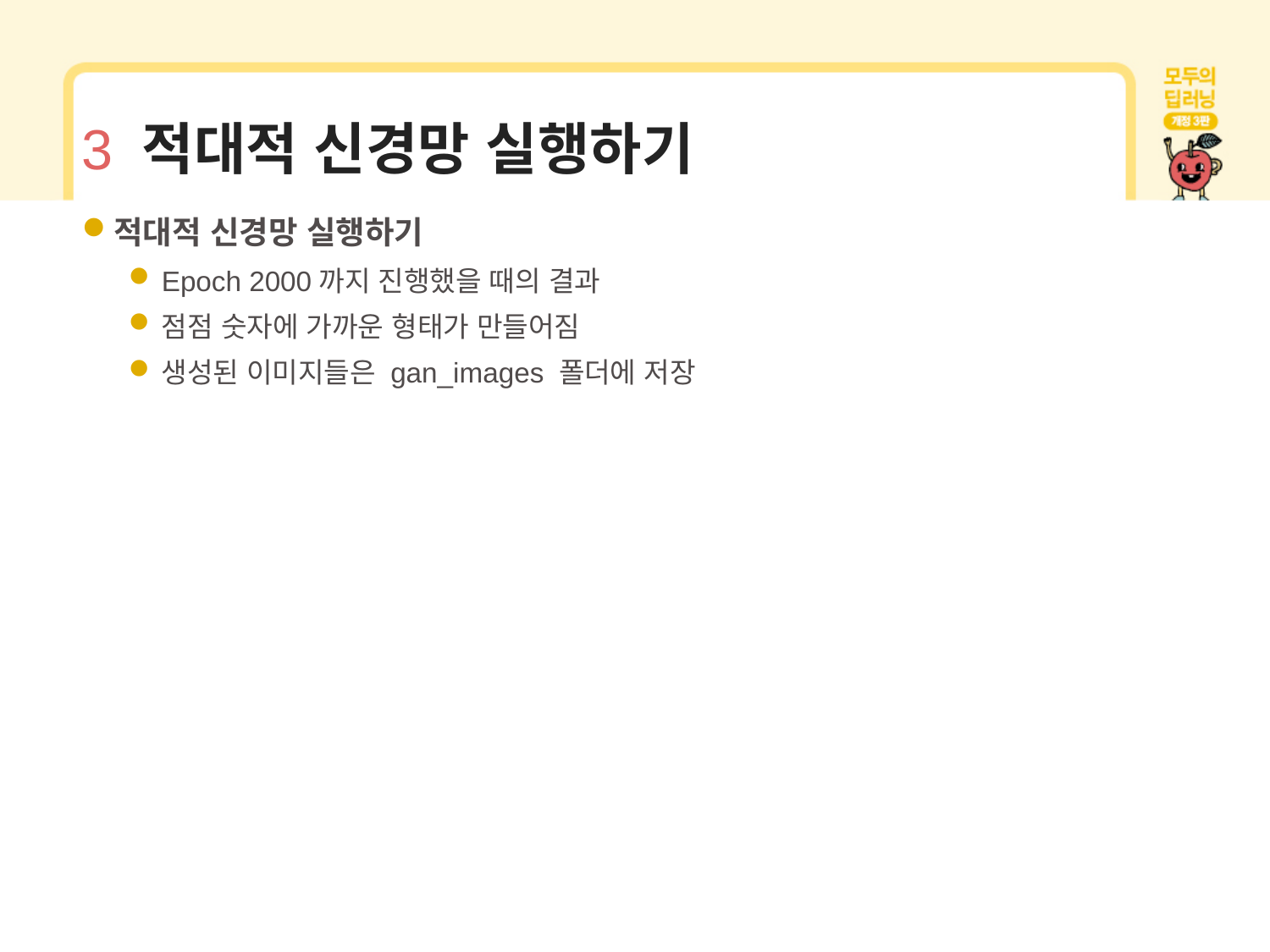

# 3 적대적 신경망 실행하기
적대적 신경망 실행하기
Epoch 2000까지 진행했을 때의 결과
점점 숫자에 가까운 형태가 만들어짐
생성된 이미지들은 gan_images 폴더에 저장